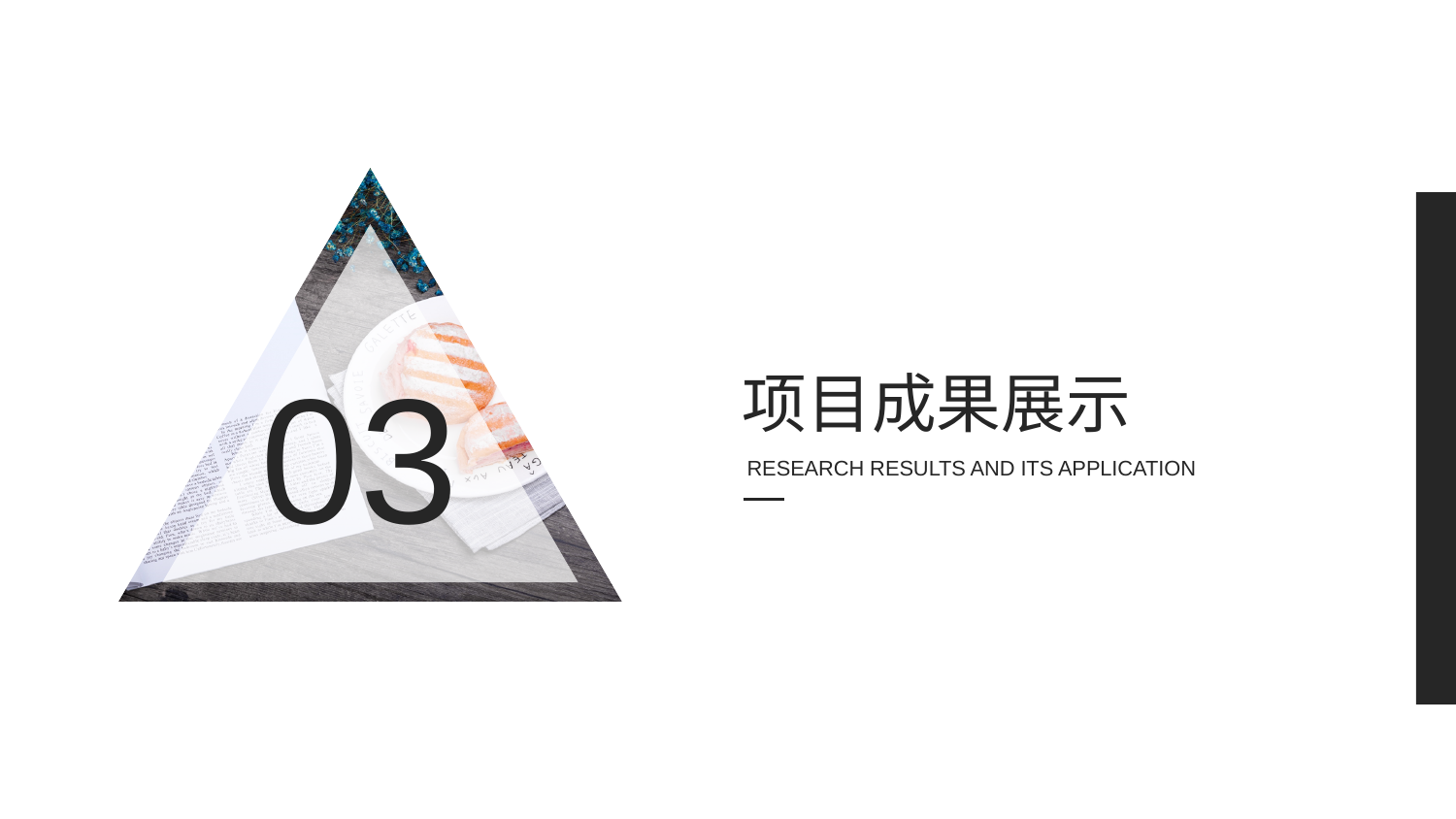

03
项目成果展示
RESEARCH RESULTS AND ITS APPLICATION